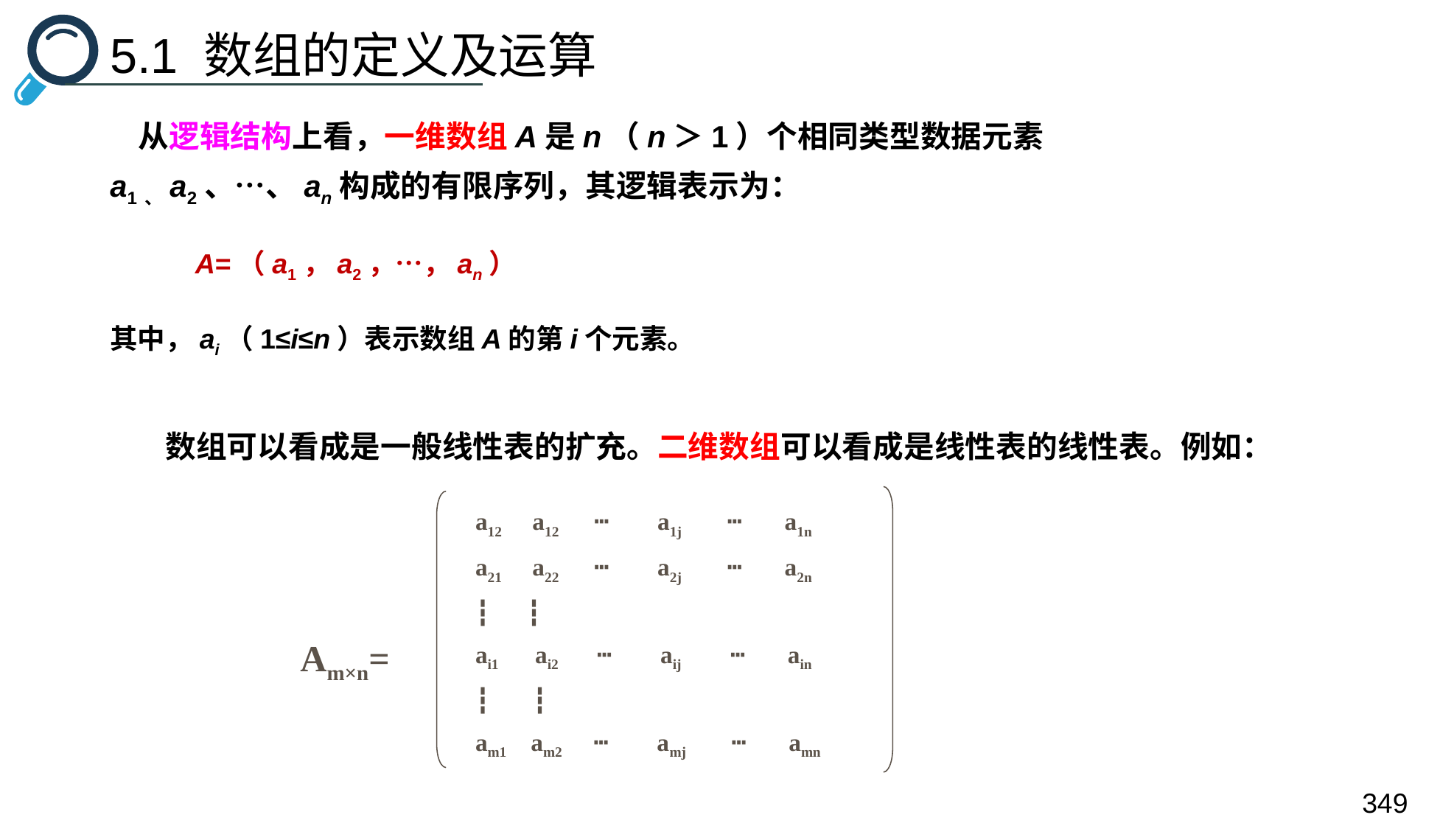

5.1 数组的定义及运算
   从逻辑结构上看，一维数组A是n（n＞1）个相同类型数据元素a1、a2、…、an构成的有限序列，其逻辑表示为：
           A=（a1，a2，…，an）
其中，ai（1≤i≤n）表示数组A的第i个元素。
数组可以看成是一般线性表的扩充。二维数组可以看成是线性表的线性表。例如：

a12     a12          ┅        a1j             ┅       a1n
a21     a22          ┅        a2j             ┅       a2n
┇      ┇
ai1      ai2           ┅        aij              ┅       ain
┇       ┇
am1    am2         ┅        amj             ┅       amn
Am×n=
349